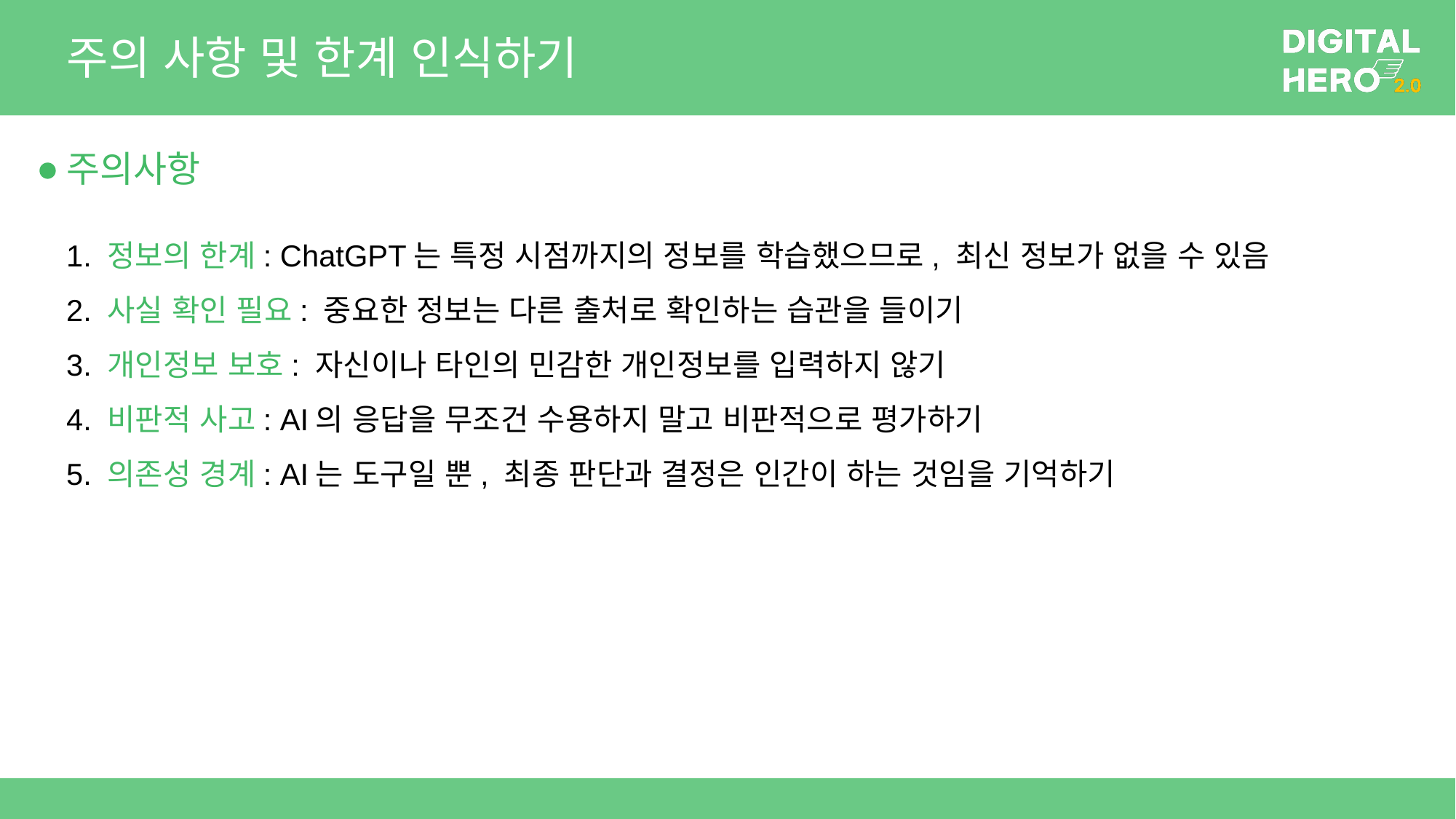

# 주의 사항 및 한계 인식하기
주의사항

정보의 한계: ChatGPT는 특정 시점까지의 정보를 학습했으므로, 최신 정보가 없을 수 있음
사실 확인 필요: 중요한 정보는 다른 출처로 확인하는 습관을 들이기
개인정보 보호: 자신이나 타인의 민감한 개인정보를 입력하지 않기
비판적 사고: AI의 응답을 무조건 수용하지 말고 비판적으로 평가하기
의존성 경계: AI는 도구일 뿐, 최종 판단과 결정은 인간이 하는 것임을 기억하기